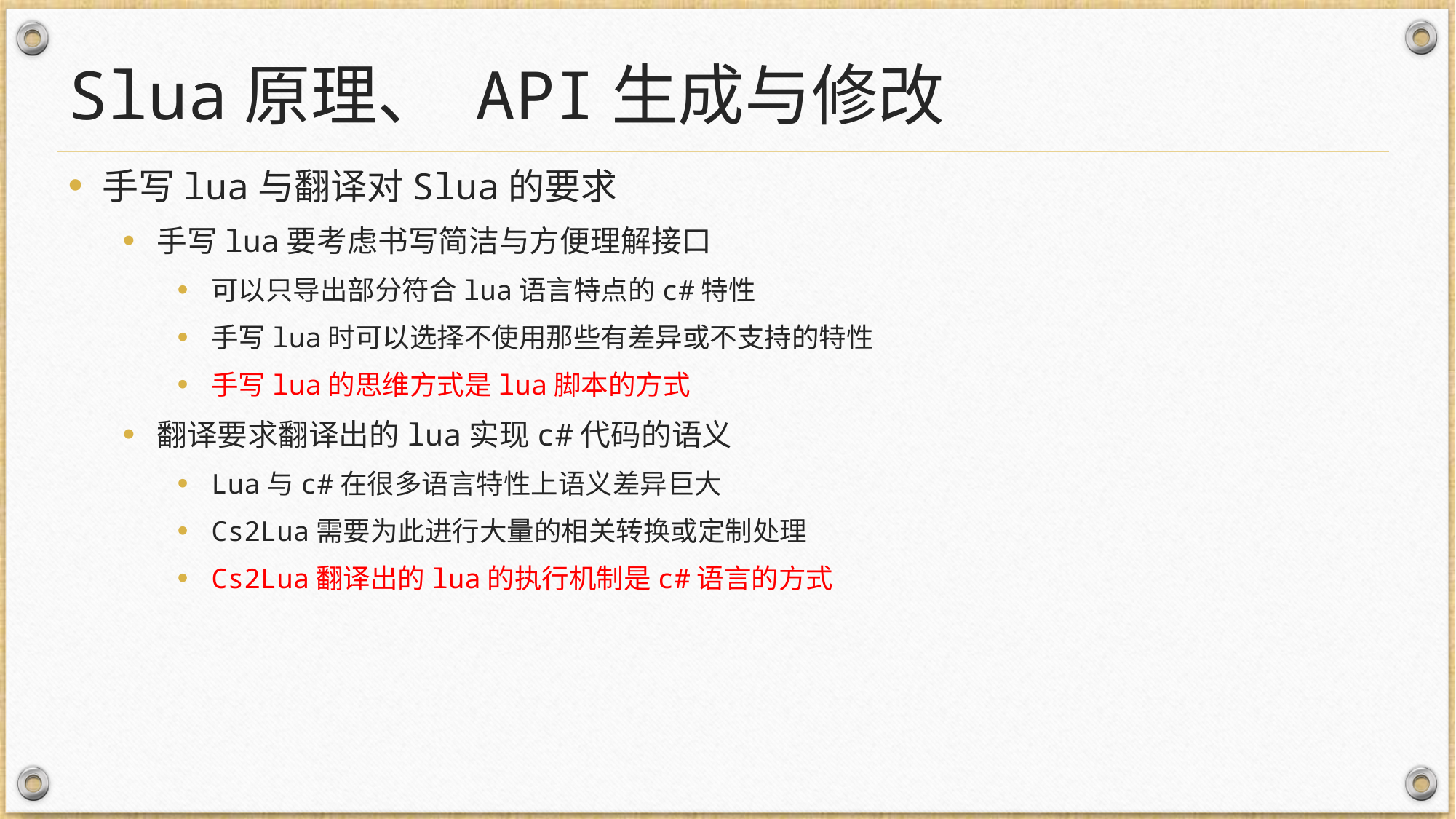

# Slua原理、 API生成与修改
手写lua与翻译对Slua的要求
手写lua要考虑书写简洁与方便理解接口
可以只导出部分符合lua语言特点的c#特性
手写lua时可以选择不使用那些有差异或不支持的特性
手写lua的思维方式是lua脚本的方式
翻译要求翻译出的lua实现c#代码的语义
Lua与c#在很多语言特性上语义差异巨大
Cs2Lua需要为此进行大量的相关转换或定制处理
Cs2Lua翻译出的lua的执行机制是c#语言的方式